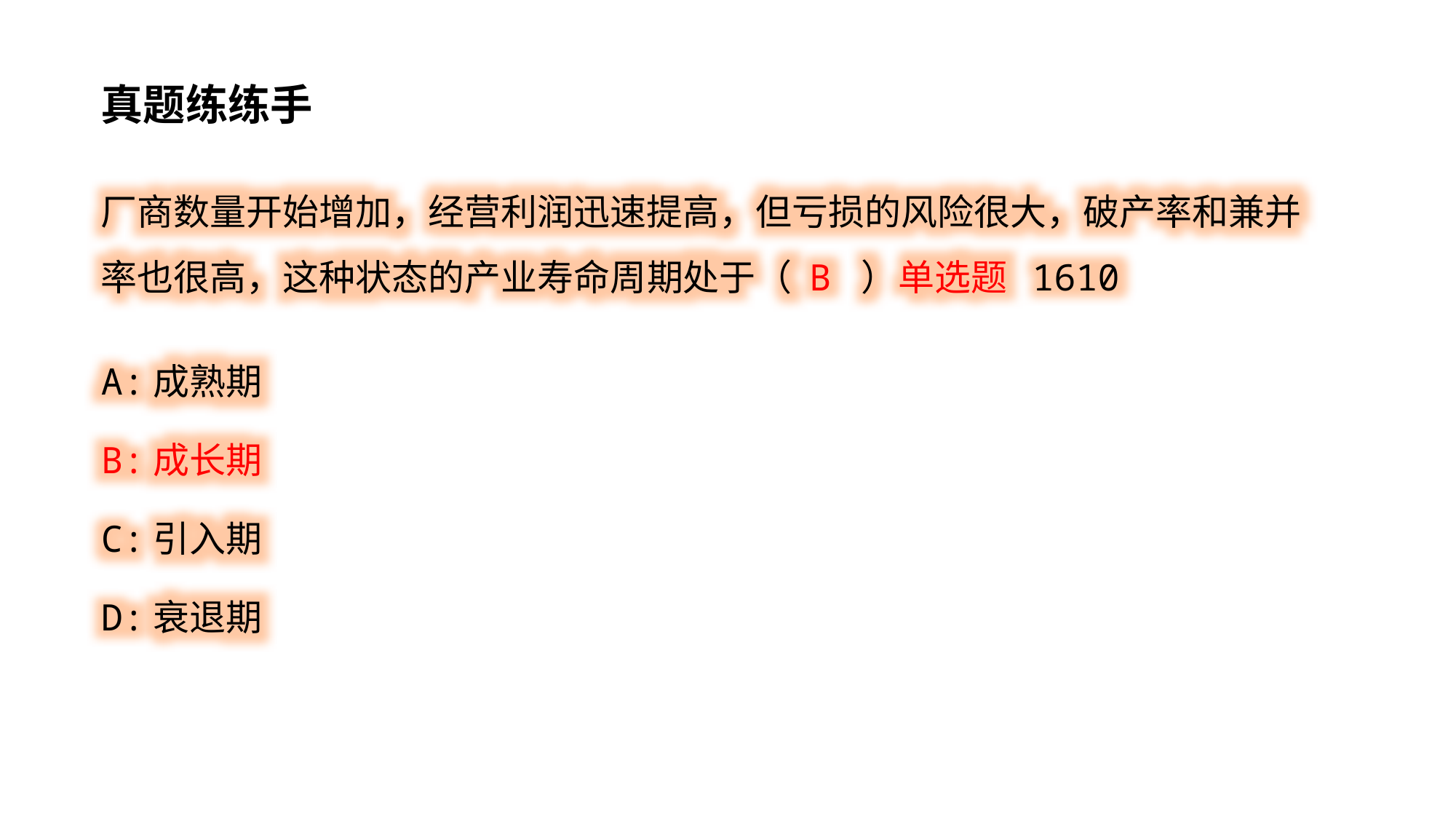

真题练练手
厂商数量开始增加，经营利润迅速提高，但亏损的风险很大，破产率和兼并率也很高，这种状态的产业寿命周期处于（ B ）单选题  1610

A:成熟期

B:成长期

C:引入期

D:衰退期